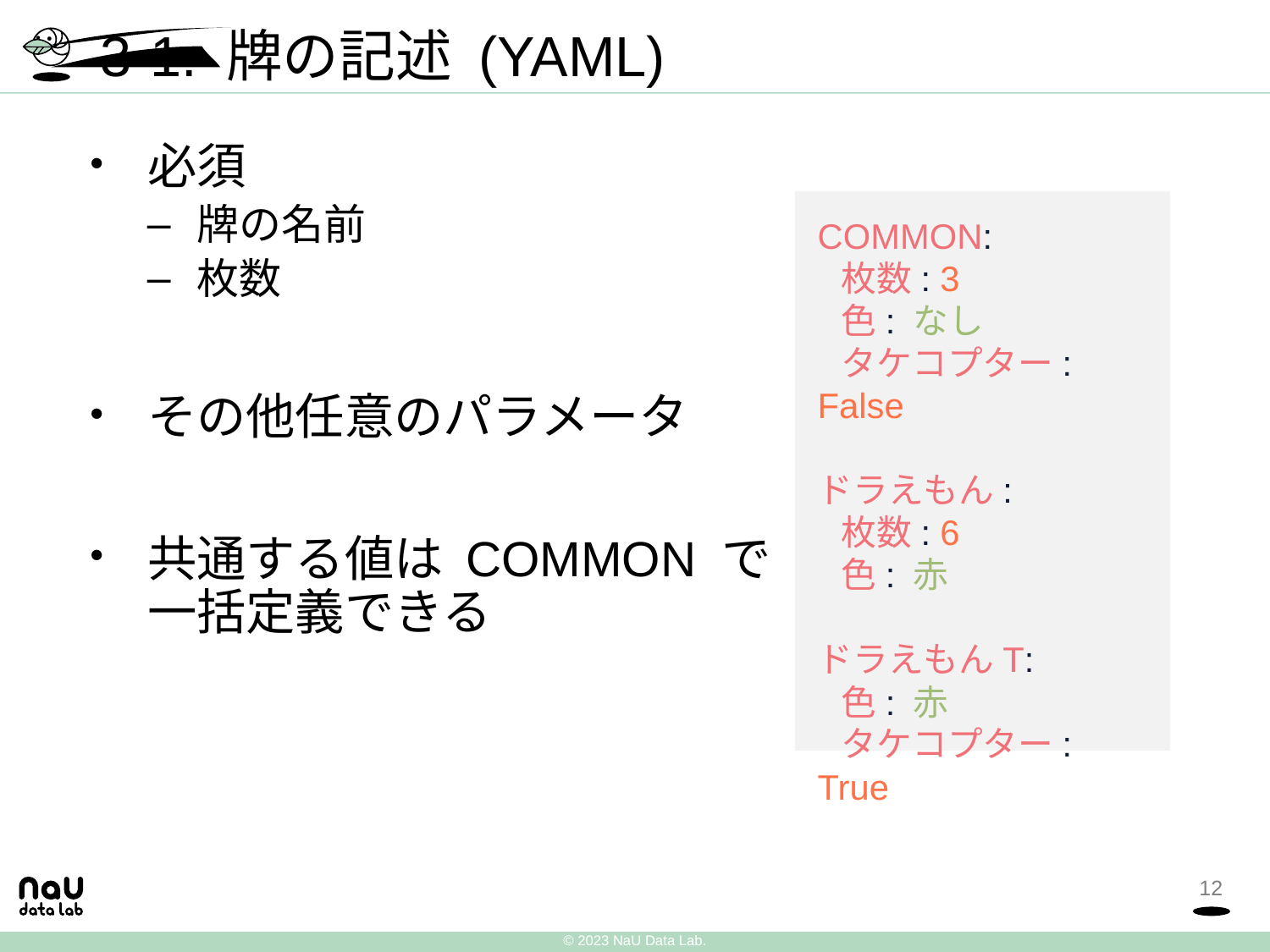

# 3-1. 牌の記述 (YAML)
必須
牌の名前
枚数

その他任意のパラメータ

共通する値は COMMON で
一括定義できる

COMMON:
  枚数: 3
  色: なし
  タケコプター: False

ドラえもん:
  枚数: 6
  色: 赤
ドラえもんT:
  色: 赤
  タケコプター: True